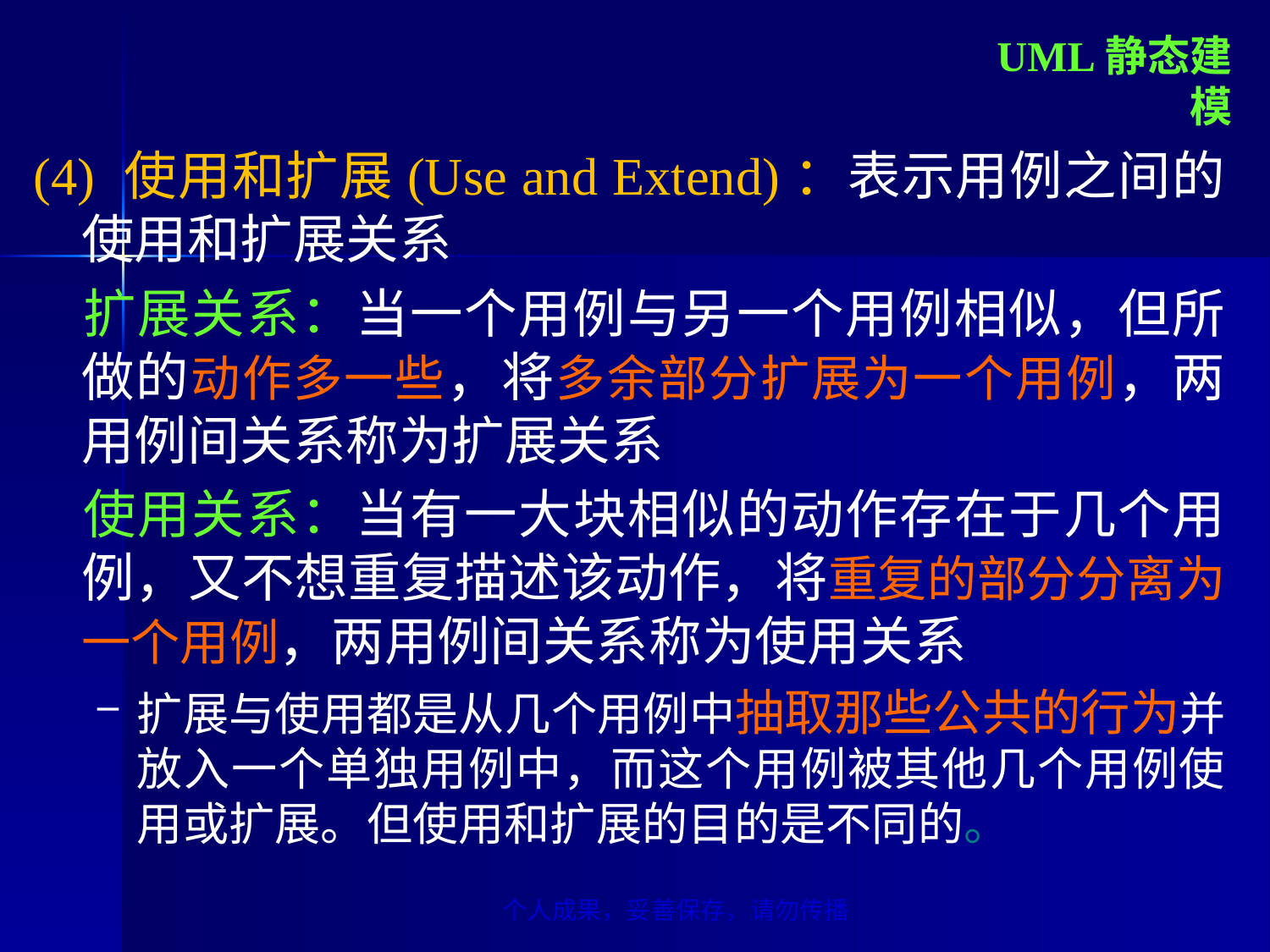

UML静态建模
(4) 使用和扩展(Use and Extend)：表示用例之间的使用和扩展关系
	扩展关系：当一个用例与另一个用例相似，但所做的动作多一些，将多余部分扩展为一个用例，两用例间关系称为扩展关系
	使用关系：当有一大块相似的动作存在于几个用例，又不想重复描述该动作，将重复的部分分离为一个用例，两用例间关系称为使用关系
扩展与使用都是从几个用例中抽取那些公共的行为并放入一个单独用例中，而这个用例被其他几个用例使用或扩展。但使用和扩展的目的是不同的。

个人成果，妥善保存，请勿传播